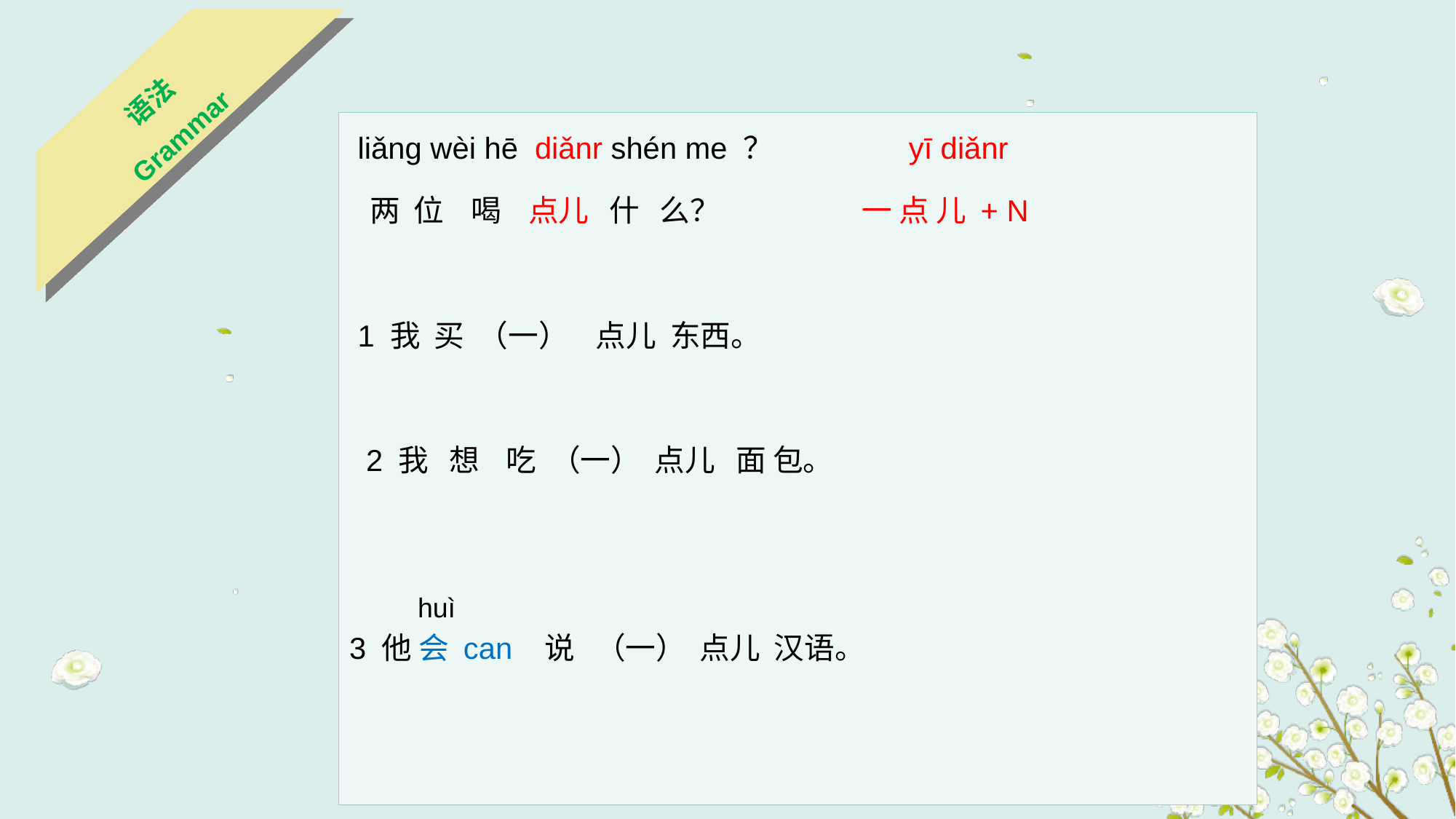

语法
Grammar
 liǎng wèi hē  diǎnr shén me ？                   yī diǎnr
  两  位    喝    点儿   什   么？                     一 点 儿 + N

 1 我  买  （一）    点儿  东西。

  2 我   想    吃  （一）  点儿   面 包。

3 他 会 can   说   （一）  点儿  汉语。
huì